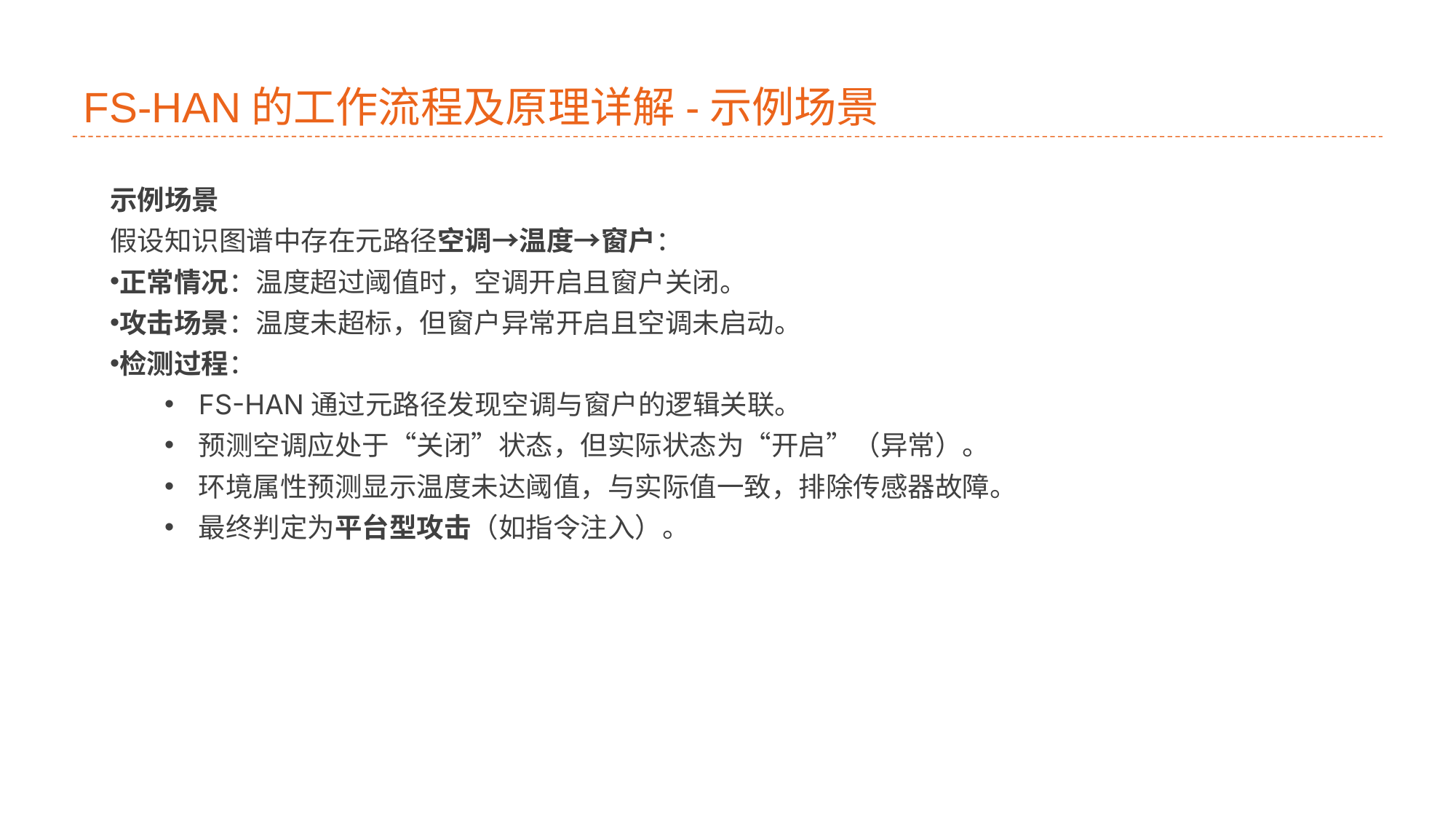

# FS-HAN的工作流程及原理详解-示例场景
示例场景
假设知识图谱中存在元路径空调→温度→窗户：
正常情况：温度超过阈值时，空调开启且窗户关闭。
攻击场景：温度未超标，但窗户异常开启且空调未启动。
检测过程：
FS-HAN通过元路径发现空调与窗户的逻辑关联。
预测空调应处于“关闭”状态，但实际状态为“开启”（异常）。
环境属性预测显示温度未达阈值，与实际值一致，排除传感器故障。
最终判定为平台型攻击（如指令注入）。